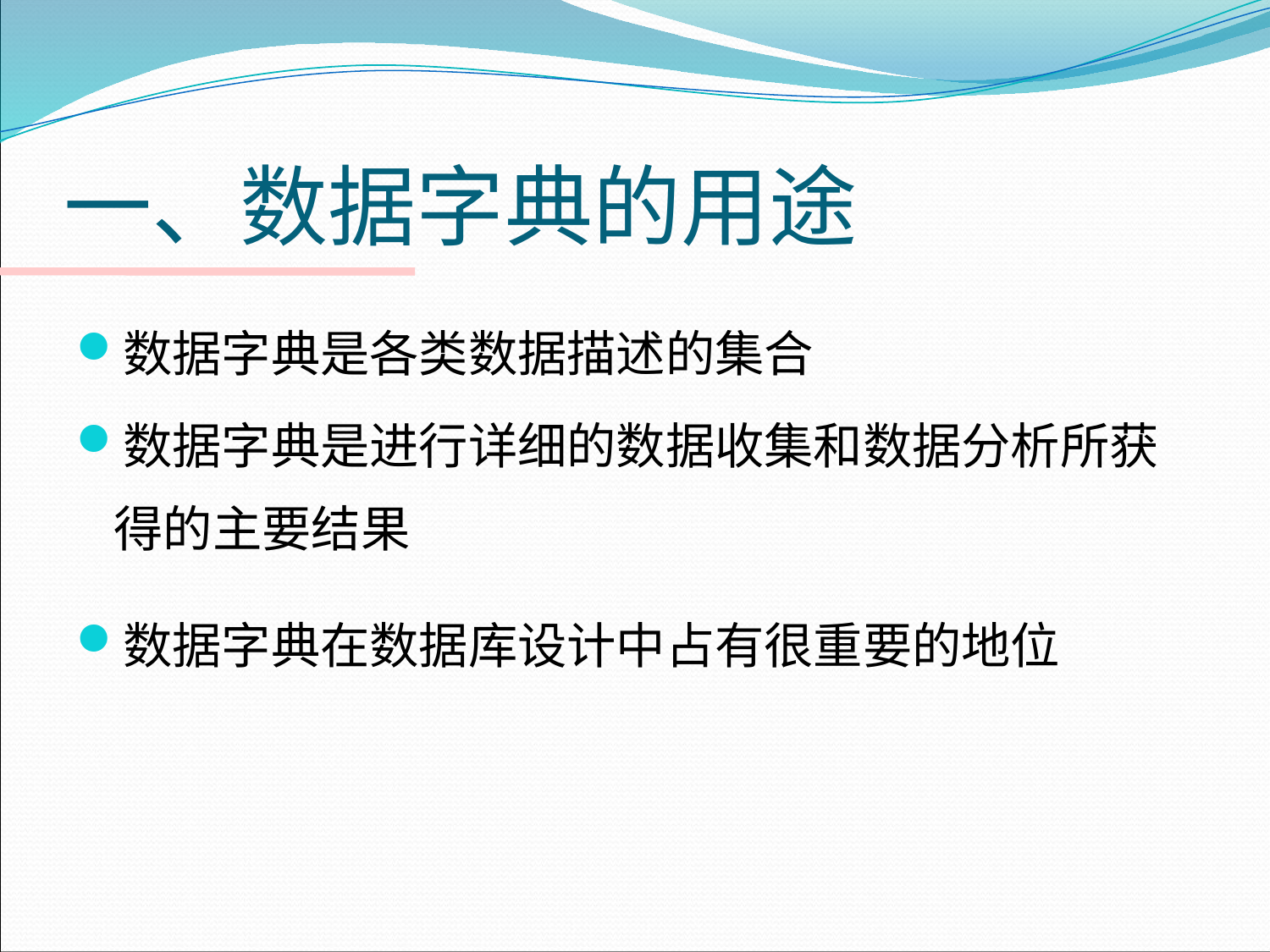

# 一、数据字典的用途
数据字典是各类数据描述的集合
数据字典是进行详细的数据收集和数据分析所获得的主要结果
数据字典在数据库设计中占有很重要的地位

687